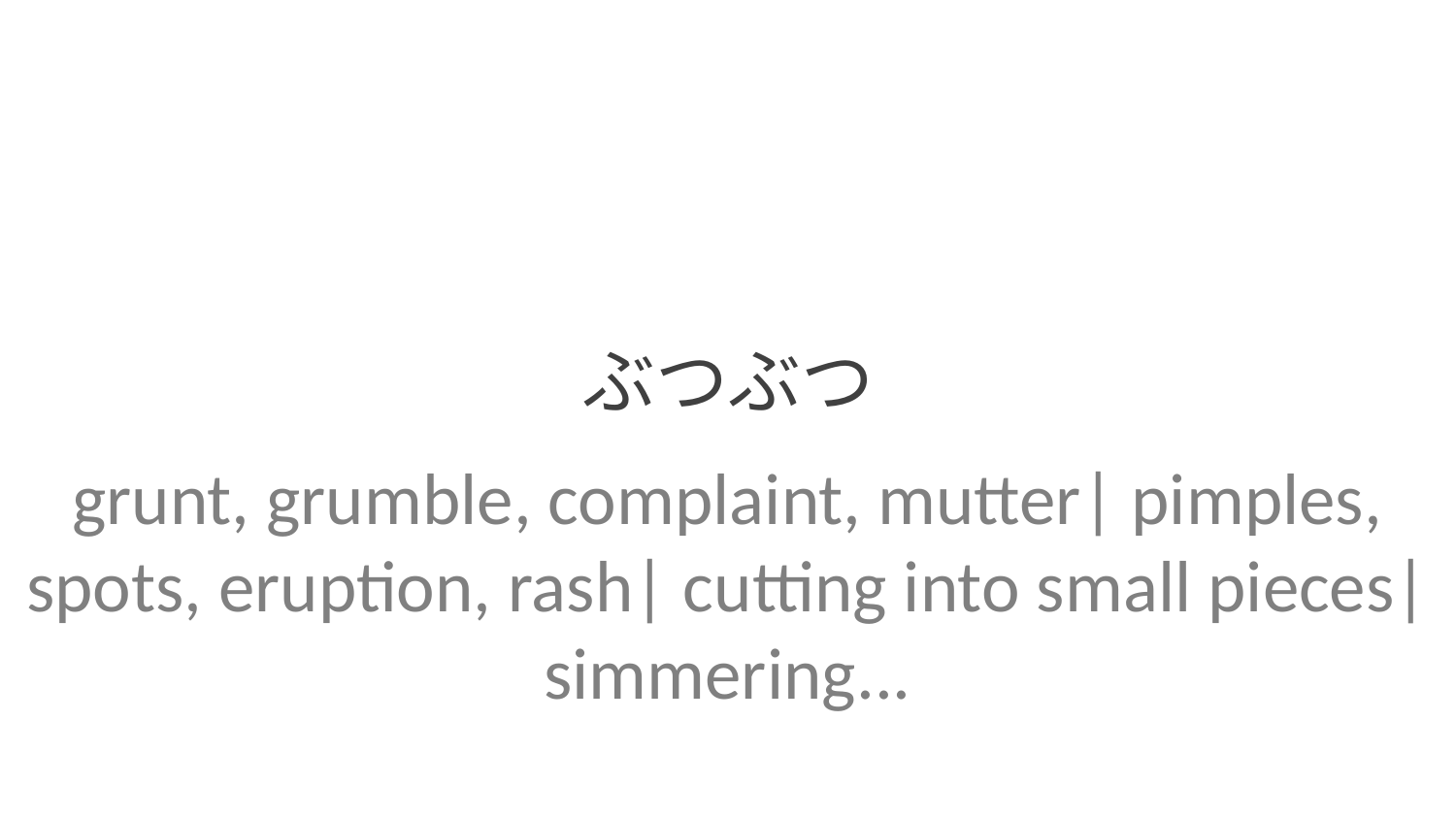

ぶつぶつ
grunt, grumble, complaint, mutter| pimples, spots, eruption, rash| cutting into small pieces| simmering...